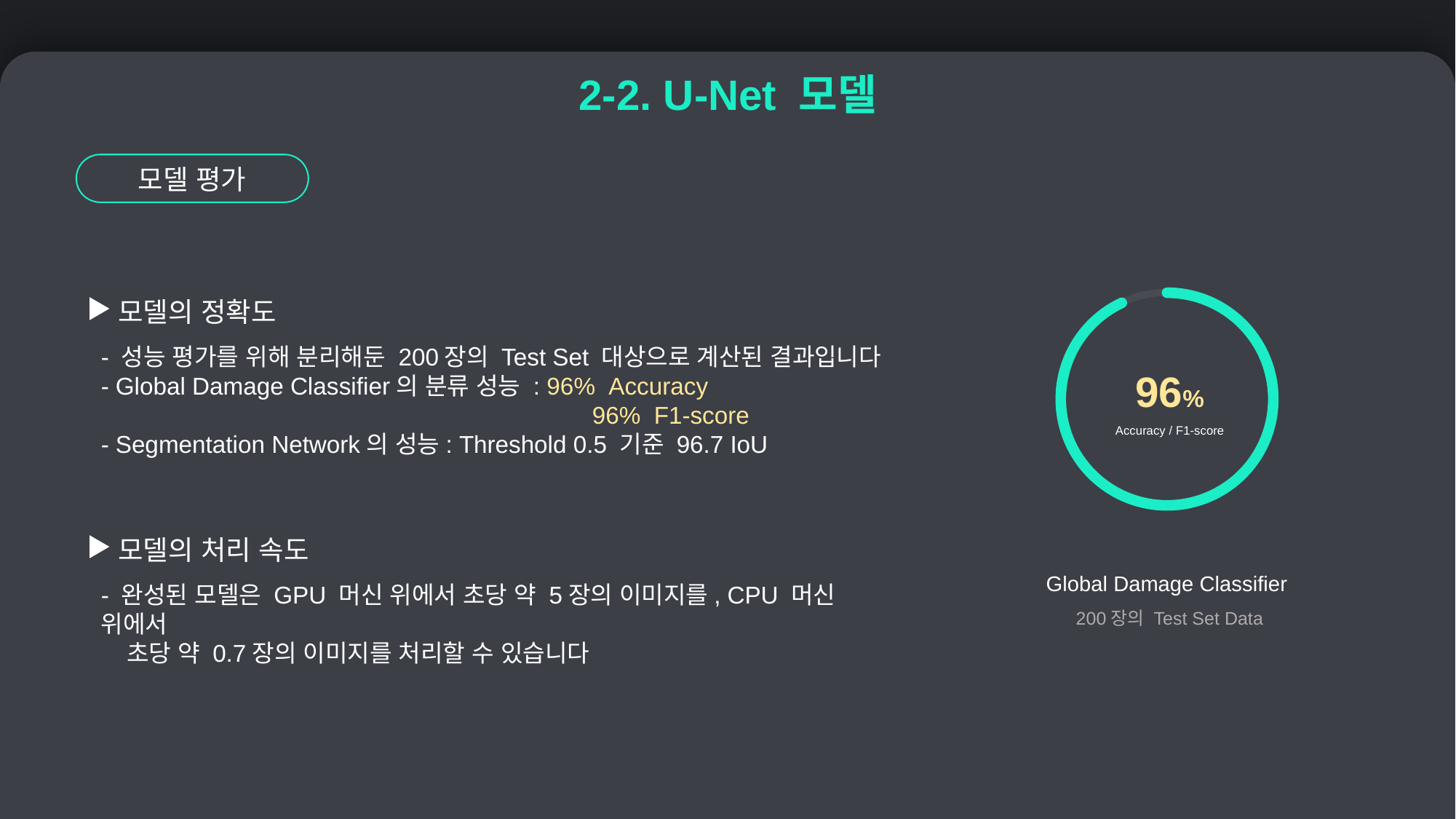

2-2. U-Net 모델
모델 평가
모델의 정확도

- 성능 평가를 위해 분리해둔 200장의 Test Set 대상으로 계산된 결과입니다
- Global Damage Classifier의 분류 성능 : 96%  Accuracy
                                                                         96%  F1-score
- Segmentation Network의 성능: Threshold 0.5 기준 96.7 IoU

96%
Accuracy / F1-score
Global Damage Classifier
200장의 Test Set Data
모델의 처리 속도

- 완성된 모델은 GPU 머신 위에서 초당 약 5장의 이미지를, CPU 머신 위에서
   초당 약 0.7장의 이미지를 처리할 수 있습니다